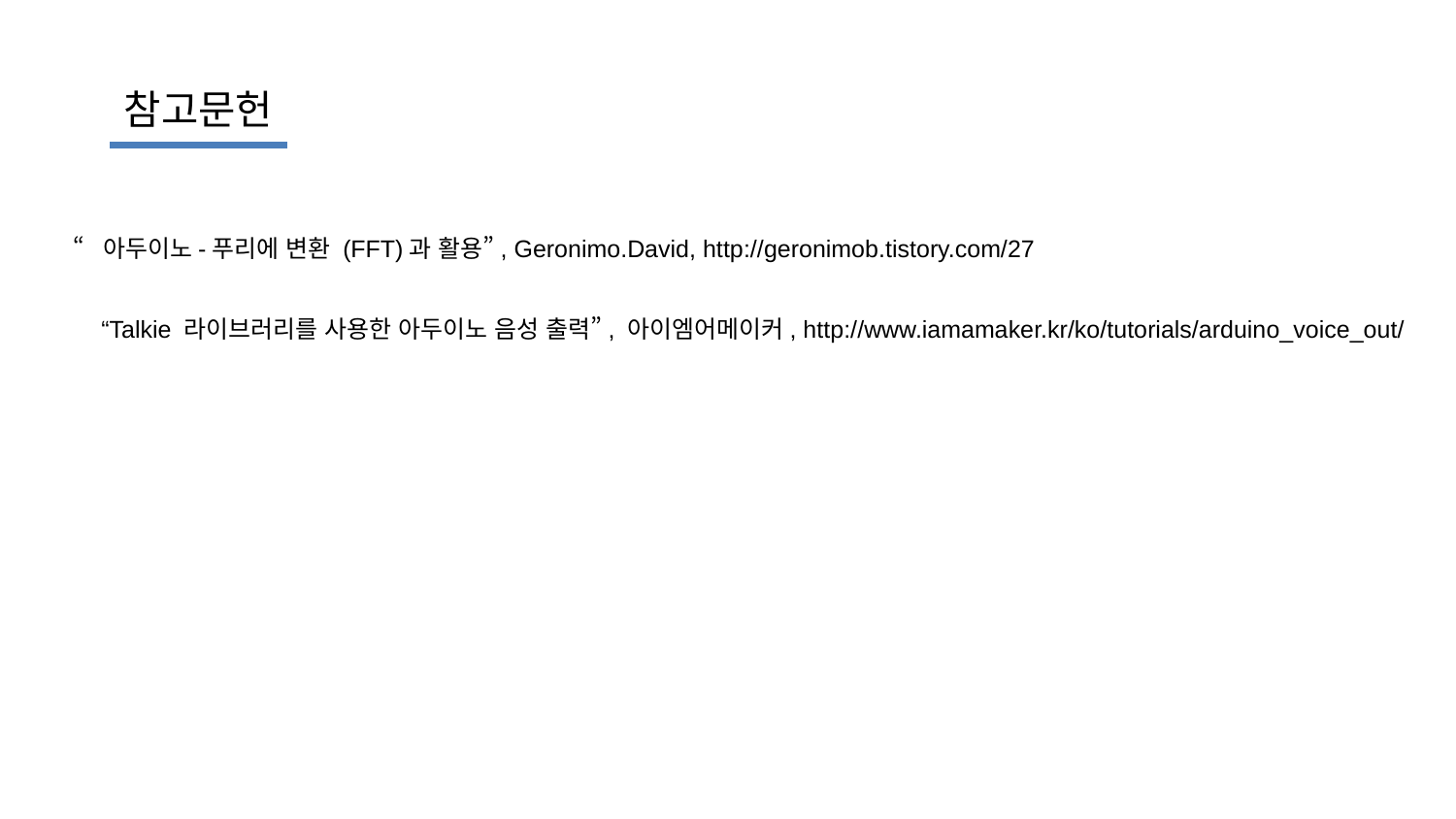

참고문헌
“아두이노-푸리에 변환 (FFT)과 활용”, Geronimo.David, http://geronimob.tistory.com/27
“Talkie 라이브러리를 사용한 아두이노 음성 출력”, 아이엠어메이커, http://www.iamamaker.kr/ko/tutorials/arduino_voice_out/